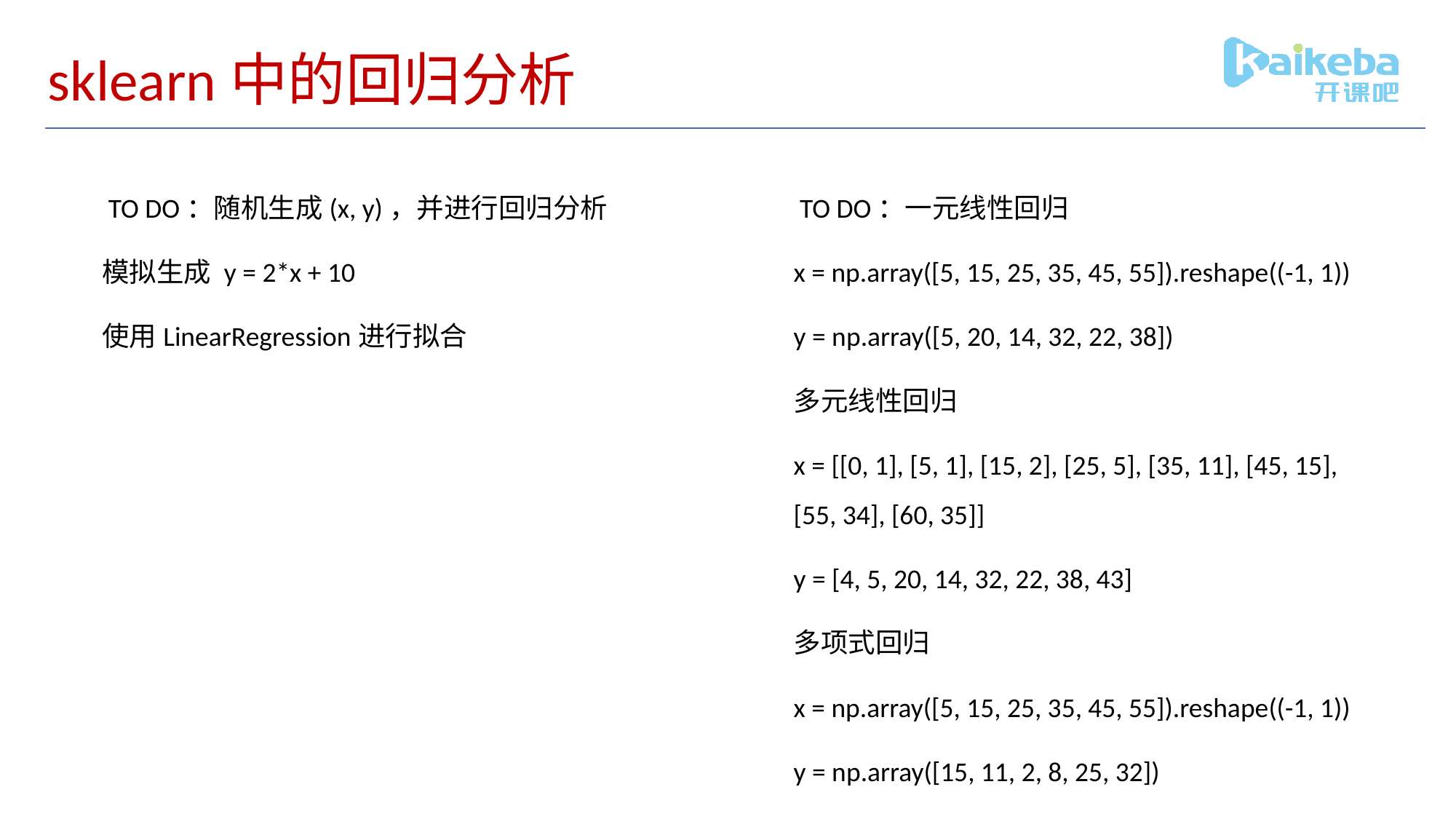

# sklearn中的回归分析
 TO DO：随机生成(x, y)，并进行回归分析
模拟生成 y = 2*x + 10
使用LinearRegression进行拟合
 TO DO：一元线性回归
x = np.array([5, 15, 25, 35, 45, 55]).reshape((-1, 1))
y = np.array([5, 20, 14, 32, 22, 38])
多元线性回归
x = [[0, 1], [5, 1], [15, 2], [25, 5], [35, 11], [45, 15], [55, 34], [60, 35]]
y = [4, 5, 20, 14, 32, 22, 38, 43]
多项式回归
x = np.array([5, 15, 25, 35, 45, 55]).reshape((-1, 1))
y = np.array([15, 11, 2, 8, 25, 32])